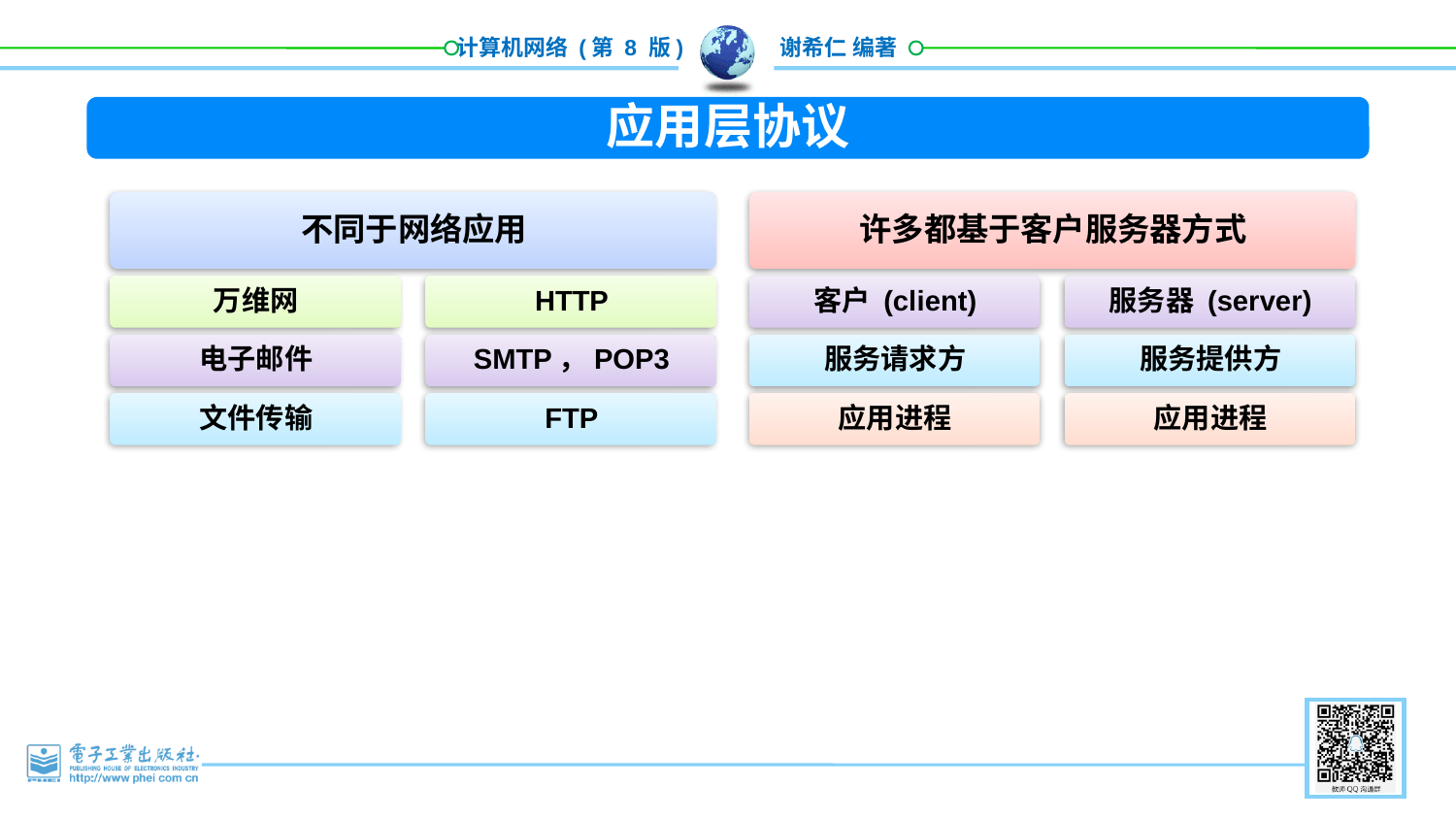

应用层协议

不同于网络应用
万维网
电子邮件
文件传输
HTTP
SMTP，POP3
FTP
许多都基于客户服务器方式
客户 (client)
服务请求方
应用进程
服务器 (server)
服务提供方
应用进程